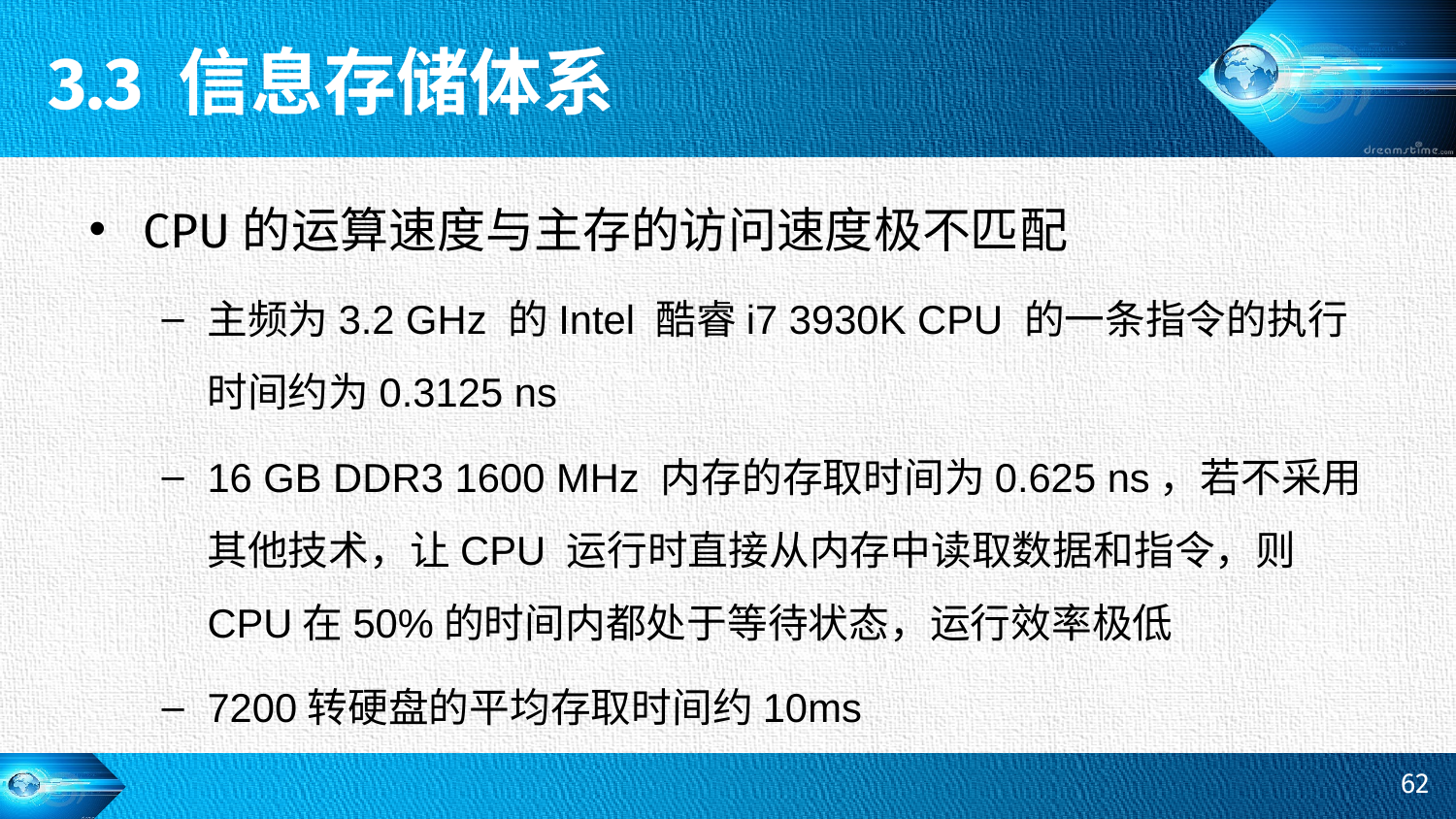

3.3 信息存储体系
CPU的运算速度与主存的访问速度极不匹配
主频为3.2 GHz 的Intel 酷睿i7 3930K CPU 的一条指令的执行时间约为0.3125 ns
16 GB DDR3 1600 MHz 内存的存取时间为0.625 ns，若不采用其他技术，让CPU 运行时直接从内存中读取数据和指令，则CPU在50%的时间内都处于等待状态，运行效率极低
7200转硬盘的平均存取时间约10ms

62